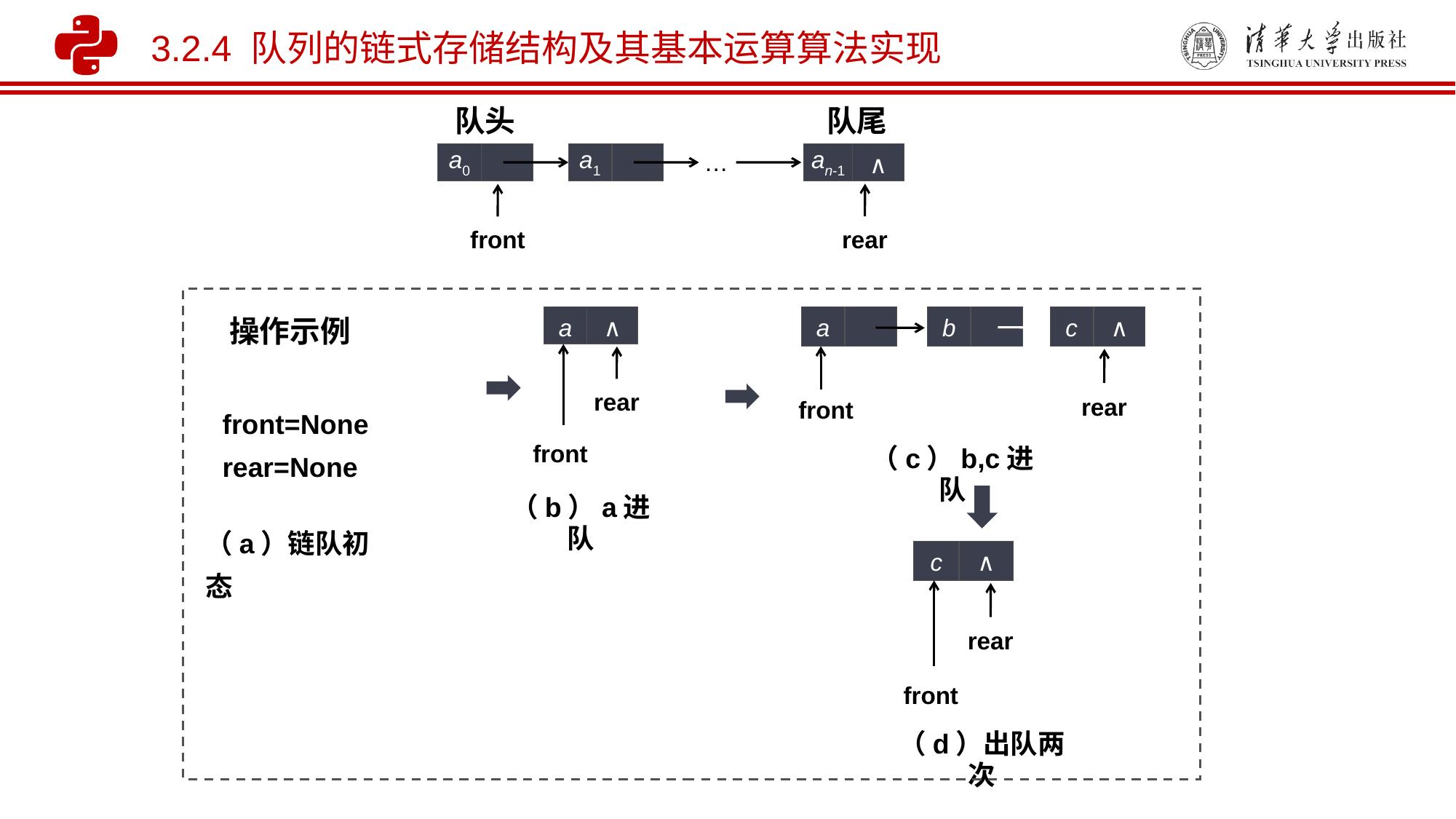

3.2.4 队列的链式存储结构及其基本运算算法实现
队头
队尾
a0

a1

an-1
∧

…

front
rear

操作示例
front=None
rear=None
（a）链队初态
a
∧

rear
front
（b）a进队
a

b

c
∧

rear
front
（c）b,c进队

c
∧

rear
front
（d）出队两次